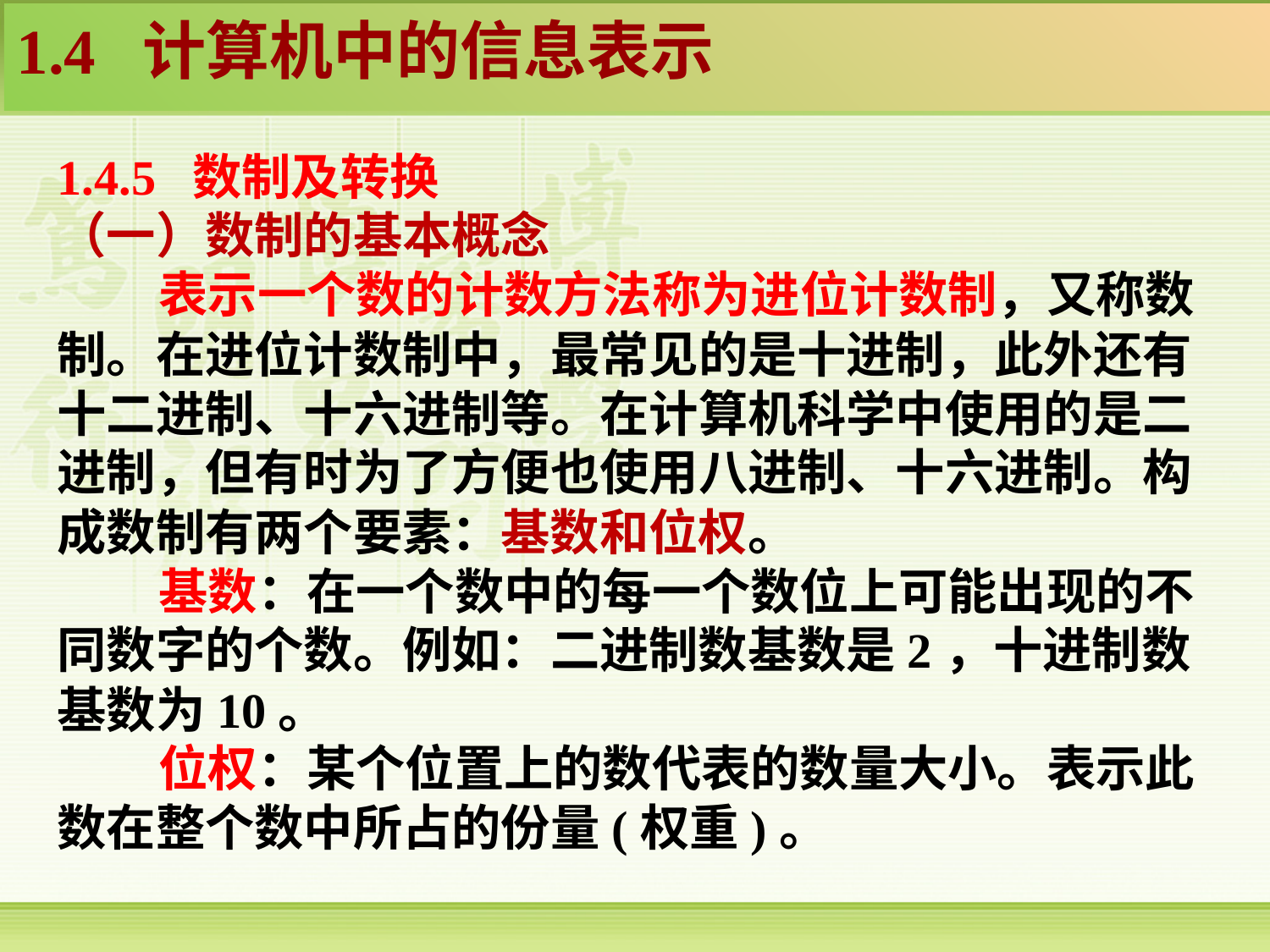

1.4  计算机中的信息表示
1.4.5  数制及转换
（一）数制的基本概念
        表示一个数的计数方法称为进位计数制，又称数制。在进位计数制中，最常见的是十进制，此外还有十二进制、十六进制等。在计算机科学中使用的是二进制，但有时为了方便也使用八进制、十六进制。构成数制有两个要素：基数和位权。
        基数：在一个数中的每一个数位上可能出现的不同数字的个数。例如：二进制数基数是2，十进制数基数为10。
        位权：某个位置上的数代表的数量大小。表示此数在整个数中所占的份量(权重)。

42